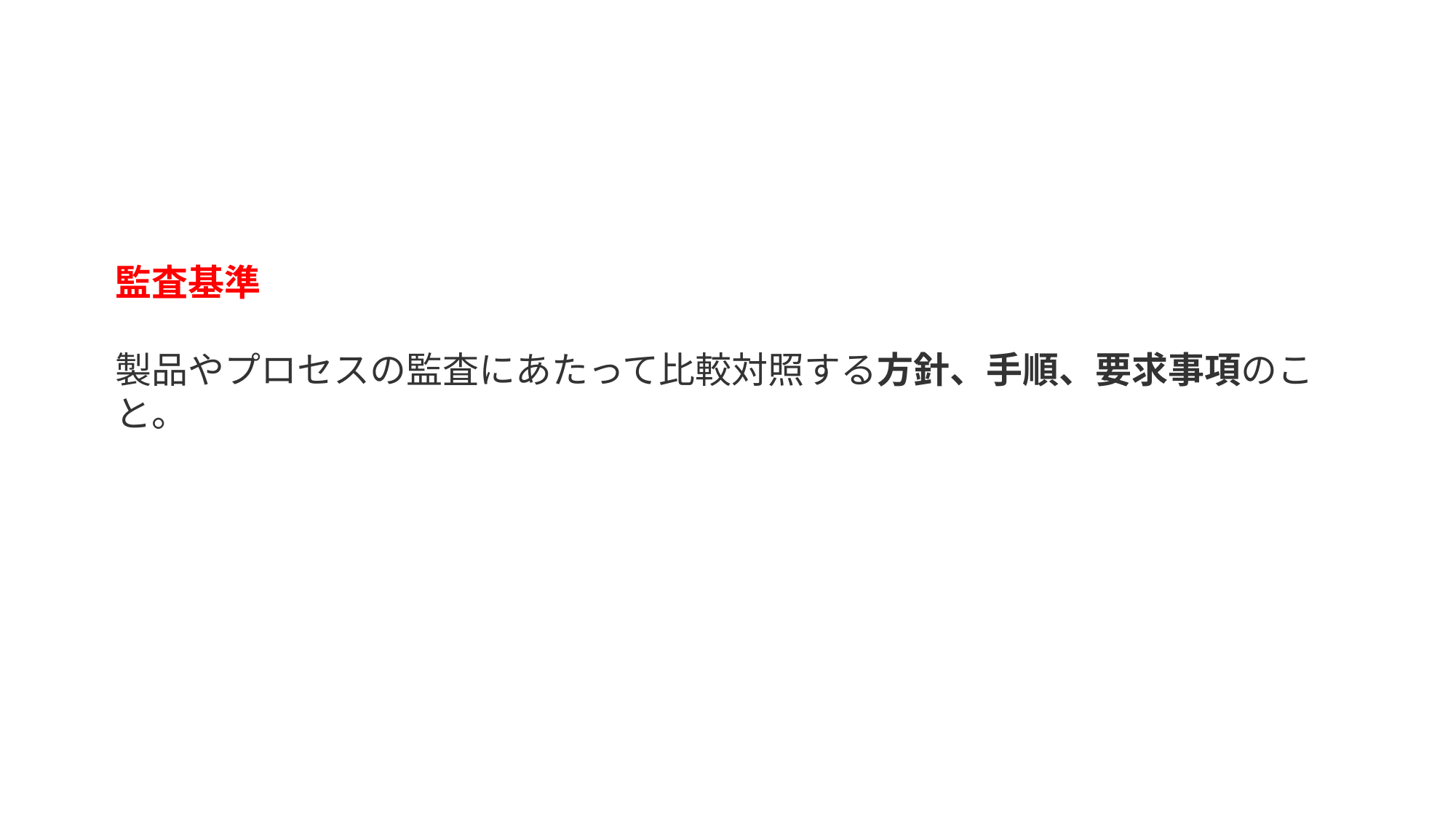

監査基準

製品やプロセスの監査にあたって比較対照する方針、手順、要求事項のこと。